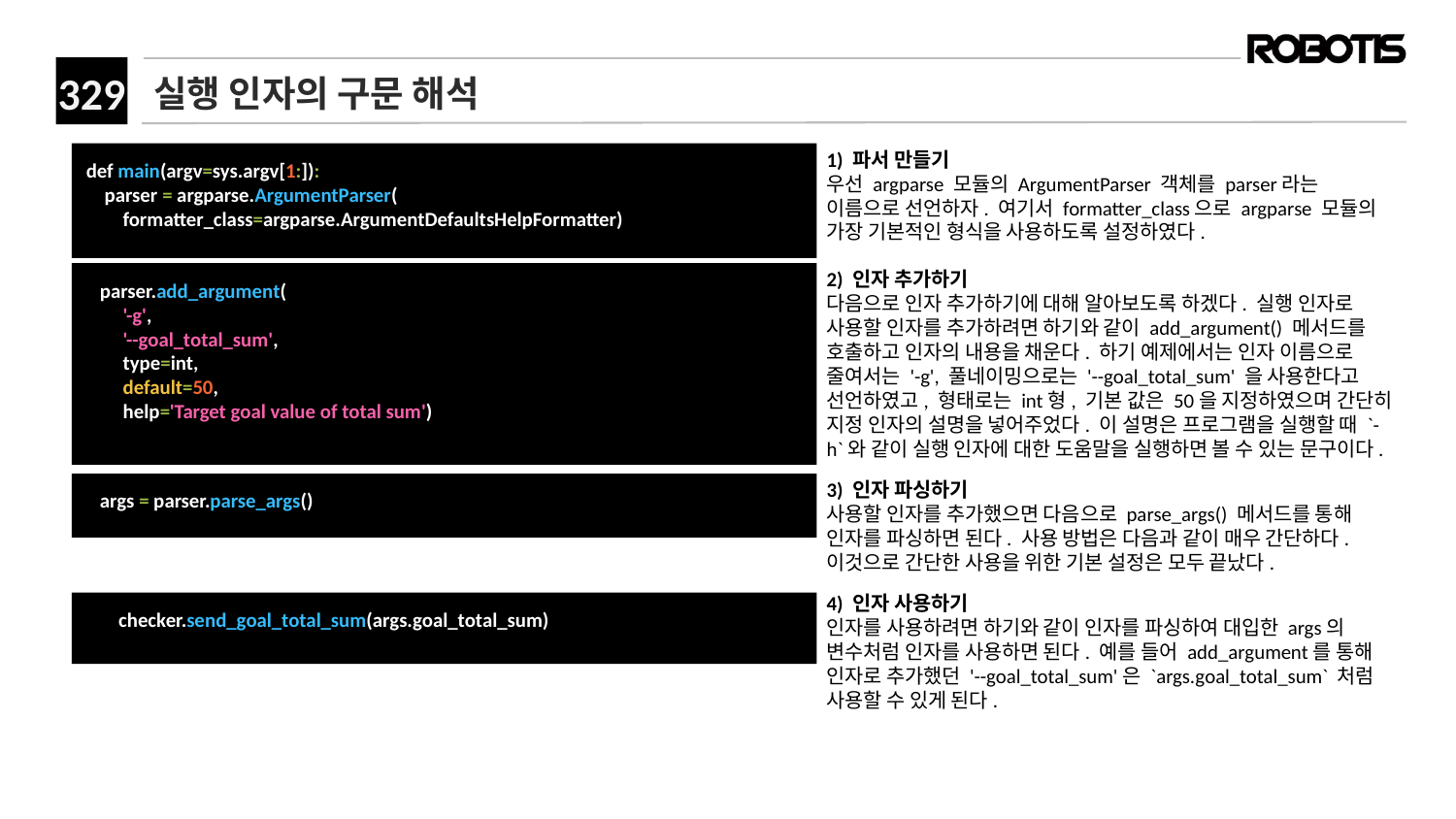

# 실행 인자의 구문 해석

1) 파서 만들기
우선 argparse 모듈의 ArgumentParser 객체를 parser라는 이름으로 선언하자. 여기서 formatter_class으로 argparse 모듈의 가장 기본적인 형식을 사용하도록 설정하였다.
def main(argv=sys.argv[1:]):
    parser = argparse.ArgumentParser(
        formatter_class=argparse.ArgumentDefaultsHelpFormatter)
2) 인자 추가하기
다음으로 인자 추가하기에 대해 알아보도록 하겠다. 실행 인자로 사용할 인자를 추가하려면 하기와 같이 add_argument() 메서드를 호출하고 인자의 내용을 채운다. 하기 예제에서는 인자 이름으로 줄여서는 '-g', 풀네이밍으로는 '--goal_total_sum' 을 사용한다고 선언하였고, 형태로는 int형, 기본 값은 50을 지정하였으며 간단히 지정 인자의 설명을 넣어주었다. 이 설명은 프로그램을 실행할 때 `-h`와 같이 실행 인자에 대한 도움말을 실행하면 볼 수 있는 문구이다.

   parser.add_argument(
        '-g',
        '--goal_total_sum',
        type=int,
        default=50,
        help='Target goal value of total sum')
3) 인자 파싱하기
사용할 인자를 추가했으면 다음으로 parse_args() 메서드를 통해 인자를 파싱하면 된다. 사용 방법은 다음과 같이 매우 간단하다. 이것으로 간단한 사용을 위한 기본 설정은 모두 끝났다.
   args = parser.parse_args()
4) 인자 사용하기
인자를 사용하려면 하기와 같이 인자를 파싱하여 대입한 args의 변수처럼 인자를 사용하면 된다. 예를 들어 add_argument를 통해 인자로 추가했던 '--goal_total_sum'은 `args.goal_total_sum` 처럼 사용할 수 있게 된다.
       checker.send_goal_total_sum(args.goal_total_sum)